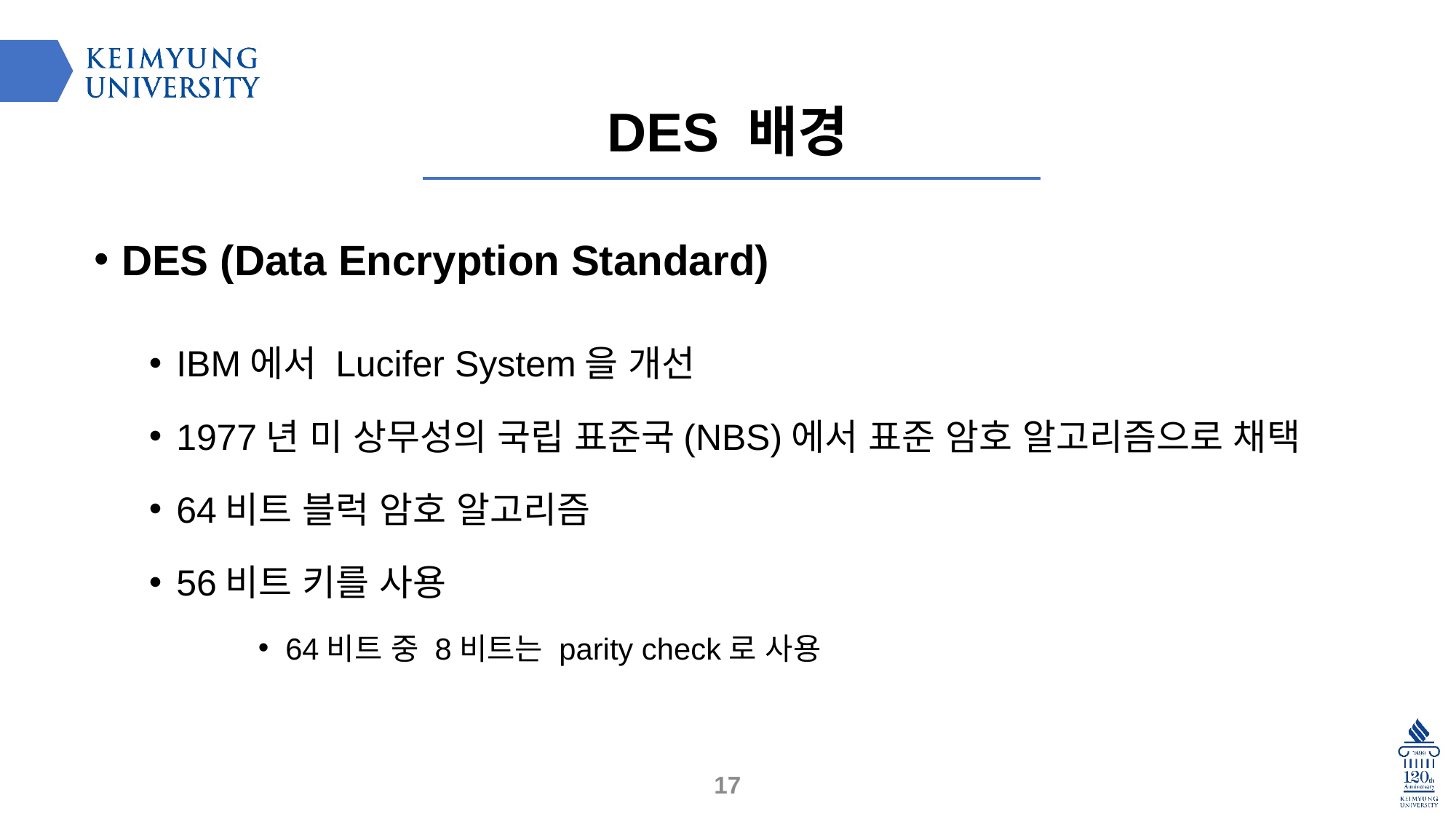

DES 배경
DES (Data Encryption Standard)

IBM에서 Lucifer System을 개선
1977년 미 상무성의 국립 표준국(NBS)에서 표준 암호 알고리즘으로 채택
64비트 블럭 암호 알고리즘
56비트 키를 사용
64비트 중 8비트는 parity check로 사용
17